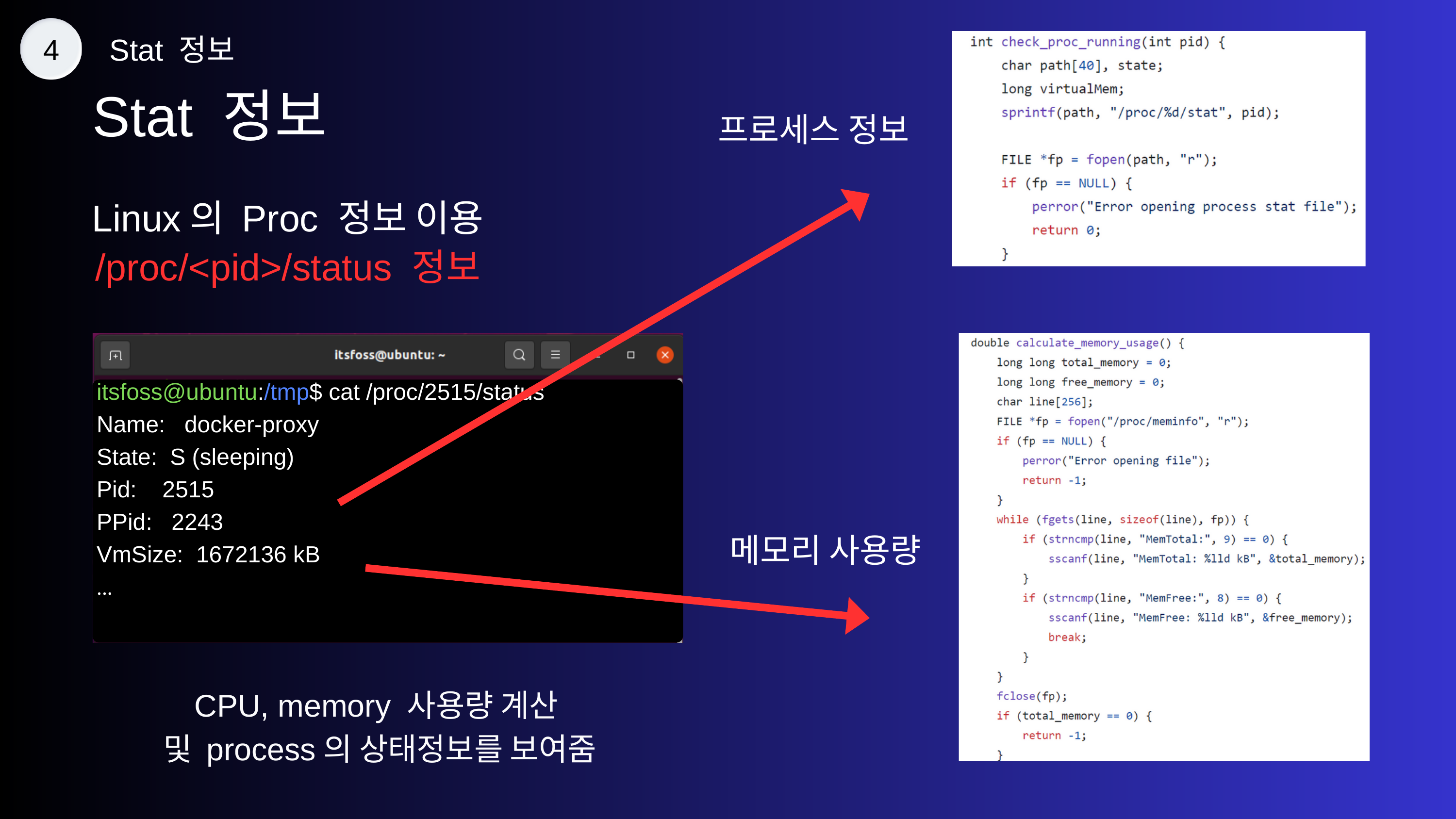

Stat 정보
4

Stat 정보
프로세스 정보
Linux의 Proc 정보 이용
/proc/<pid>/status 정보

itsfoss@ubuntu:/tmp$ cat /proc/2515/status
Name:   docker-proxy
State:  S (sleeping)
Pid:    2515
PPid:   2243
VmSize:  1672136 kB
...
메모리 사용량

CPU, memory 사용량 계산
및 process의 상태정보를 보여줌